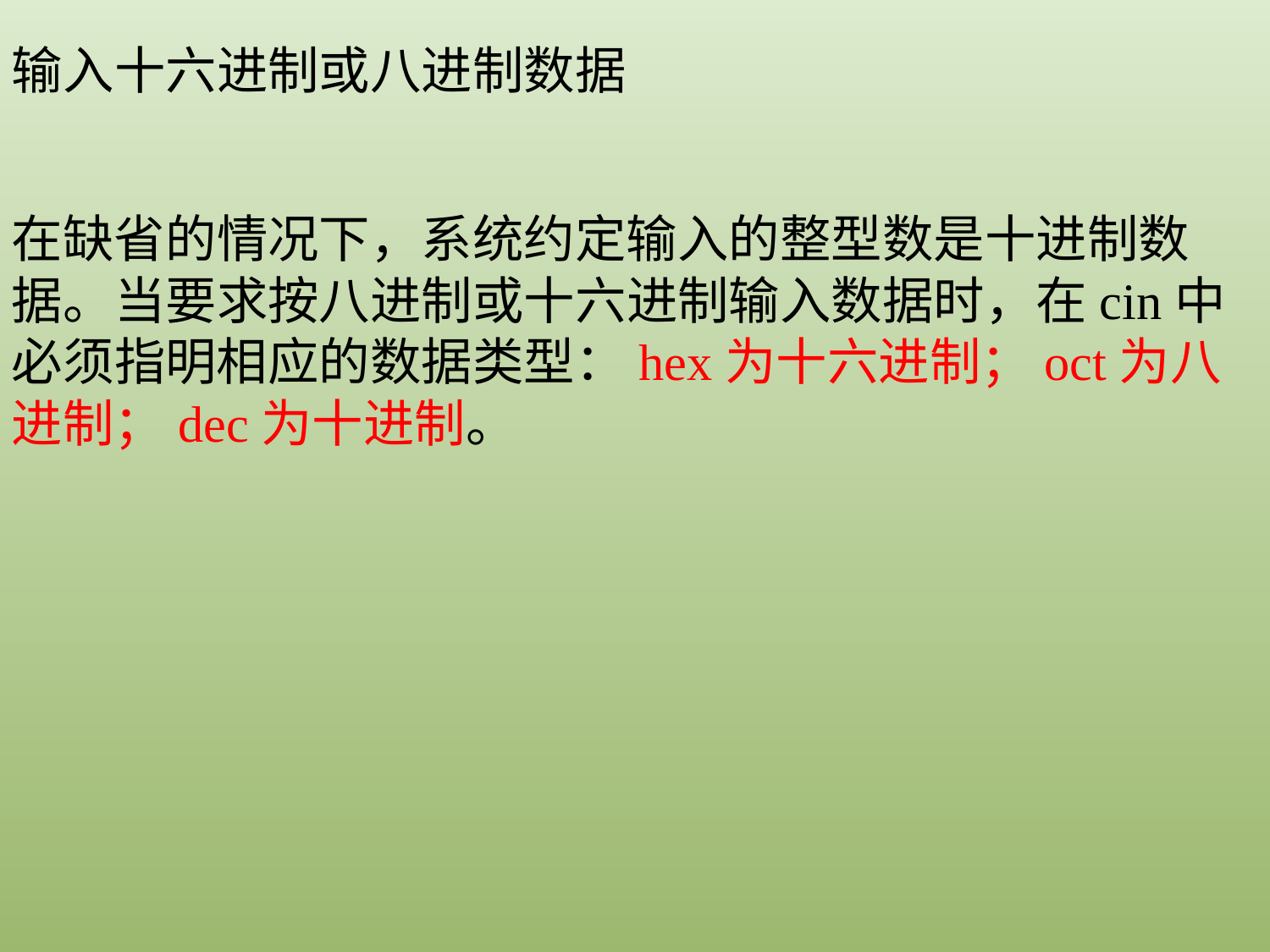

输入十六进制或八进制数据
在缺省的情况下，系统约定输入的整型数是十进制数据。当要求按八进制或十六进制输入数据时，在cin中必须指明相应的数据类型：hex为十六进制；oct为八进制；dec为十进制。
80